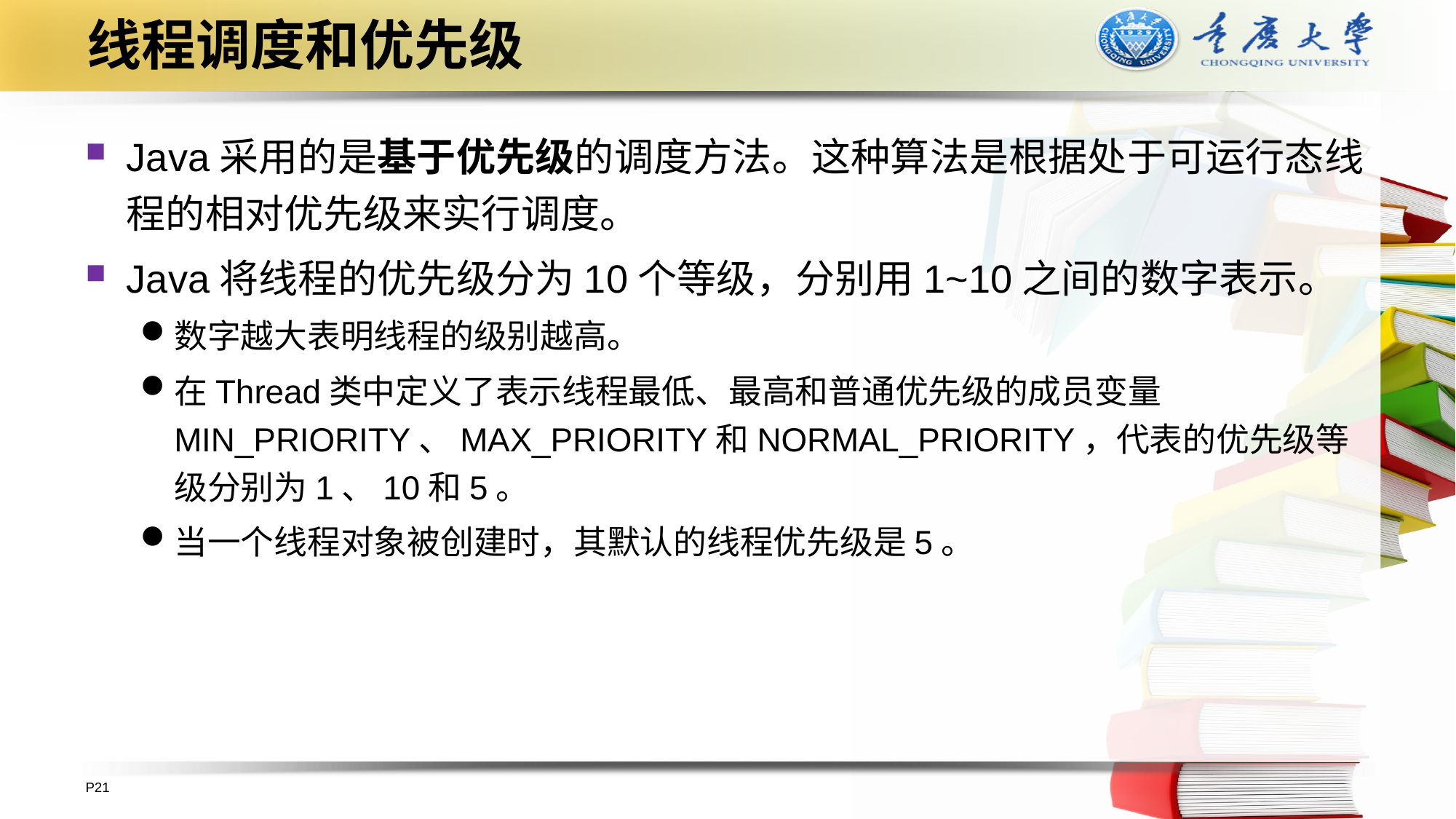

# 线程调度和优先级
Java采用的是基于优先级的调度方法。这种算法是根据处于可运行态线程的相对优先级来实行调度。
Java将线程的优先级分为10个等级，分别用1~10之间的数字表示。
数字越大表明线程的级别越高。
在Thread类中定义了表示线程最低、最高和普通优先级的成员变量MIN_PRIORITY、MAX_PRIORITY和NORMAL_PRIORITY，代表的优先级等级分别为1、10和5。
当一个线程对象被创建时，其默认的线程优先级是5。
P21